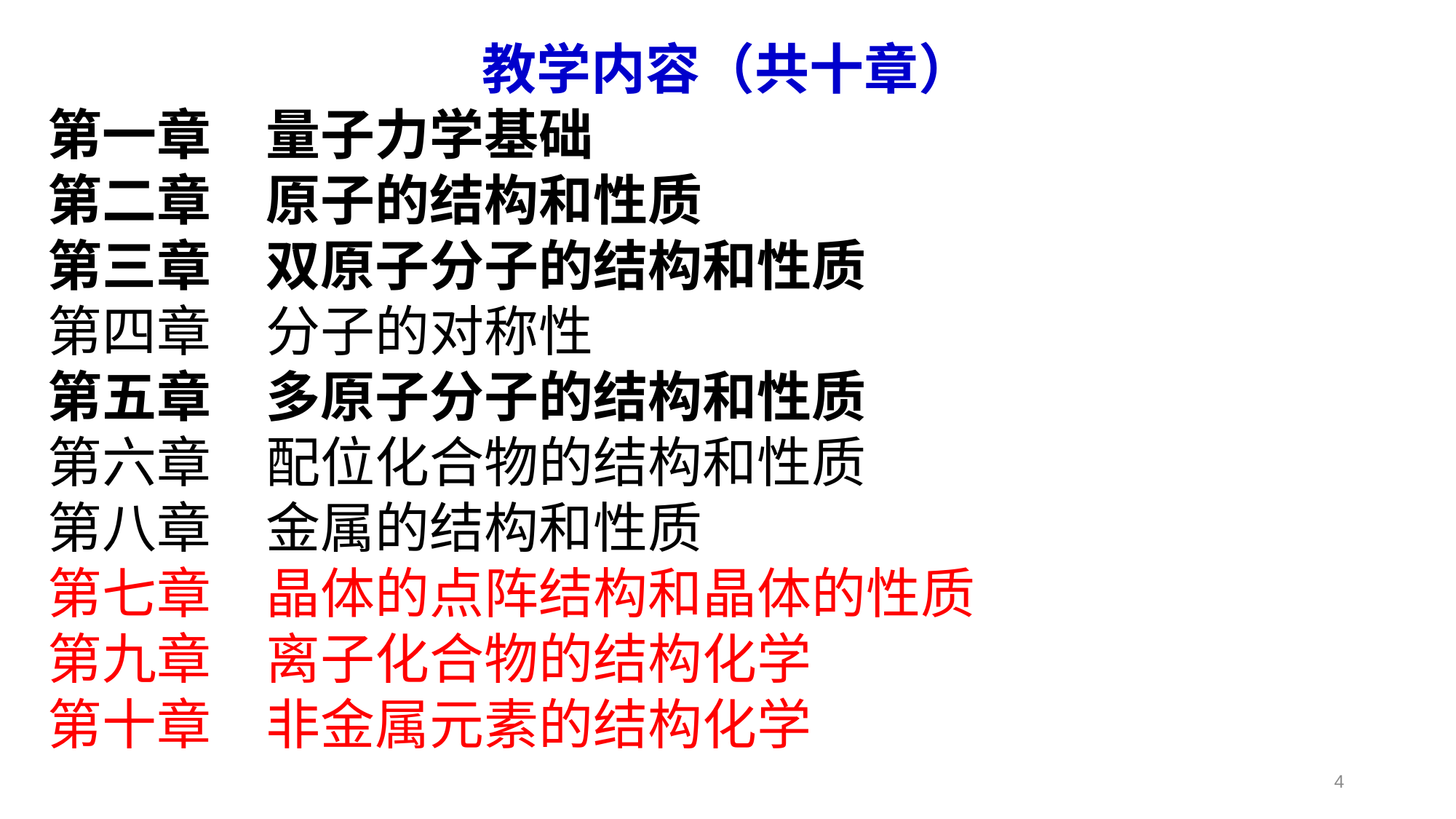

教学内容（共十章）
第一章	量子力学基础
第二章	原子的结构和性质
第三章	双原子分子的结构和性质
第四章	分子的对称性
第五章	多原子分子的结构和性质
第六章	配位化合物的结构和性质
第八章	金属的结构和性质
第七章	晶体的点阵结构和晶体的性质
第九章	离子化合物的结构化学
第十章	非金属元素的结构化学
4